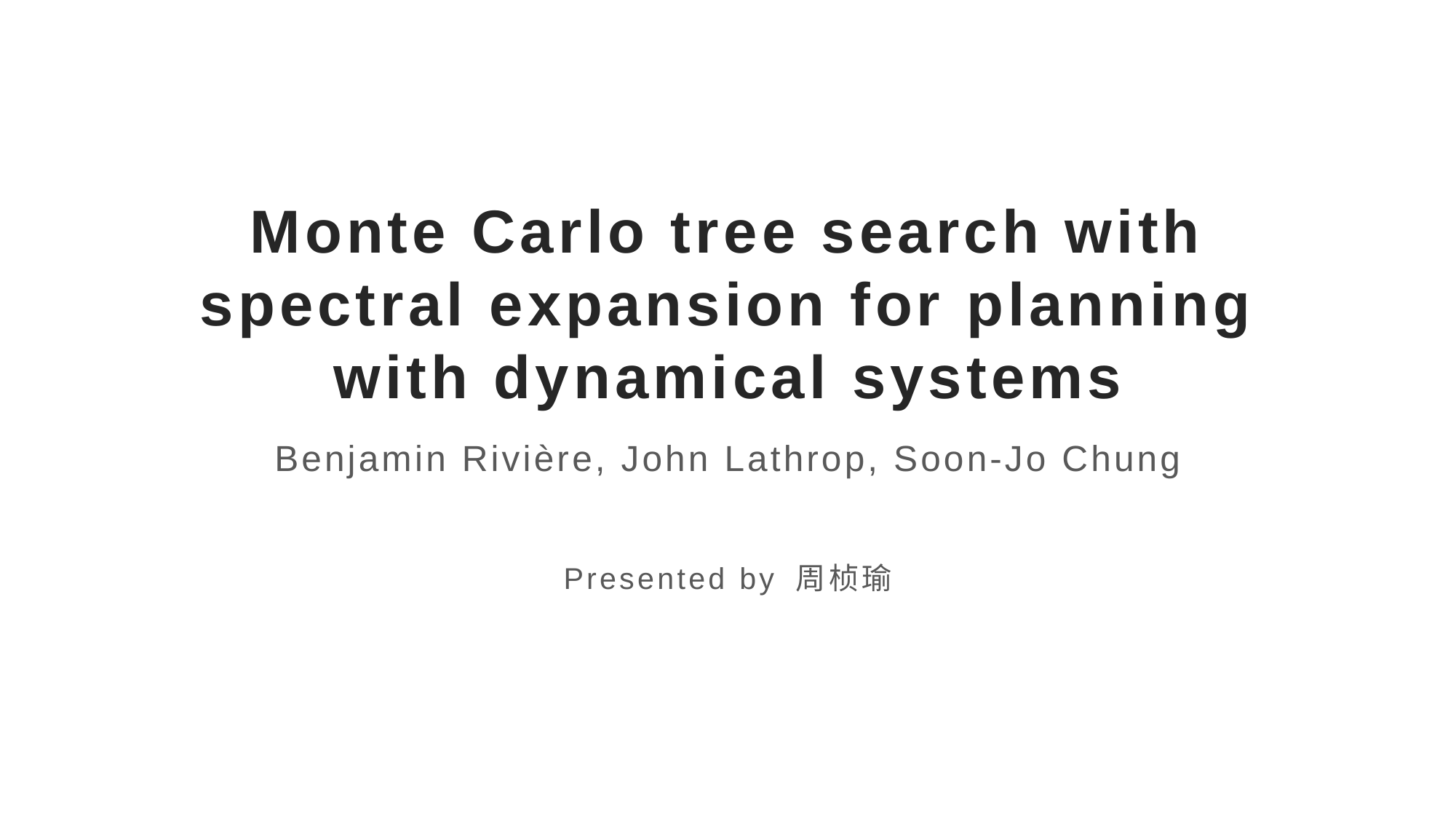

# Monte Carlo tree search with spectral expansion for planning with dynamical systems
Benjamin Rivière, John Lathrop, Soon-Jo Chung

Presented by 周桢瑜